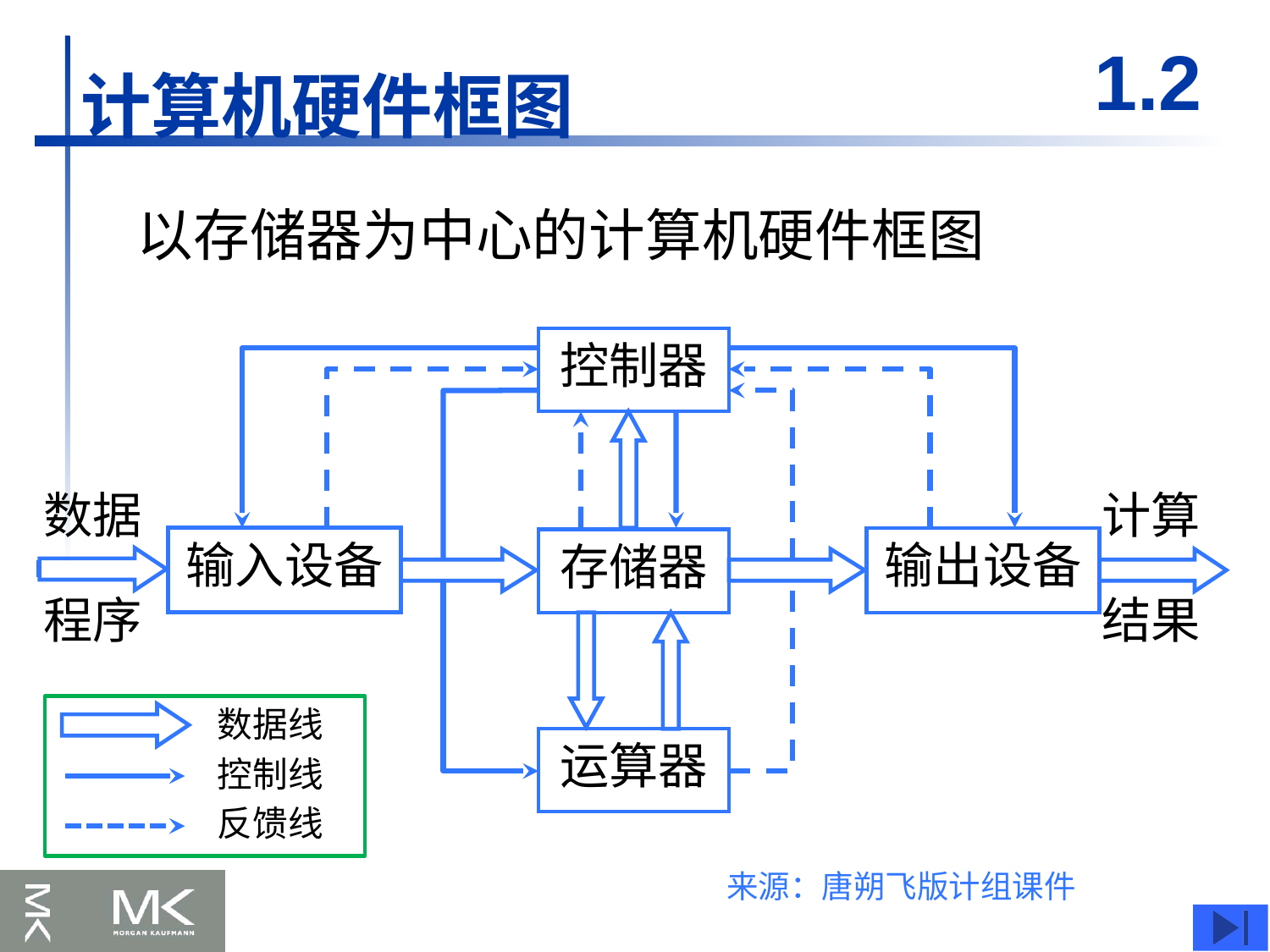

1.2
计算机硬件框图
以存储器为中心的计算机硬件框图
控制器

数据
计算
输入设备
输出设备
存储器

程序
结果

运算器

数据线
控制线
反馈线

来源：唐朔飞版计组课件